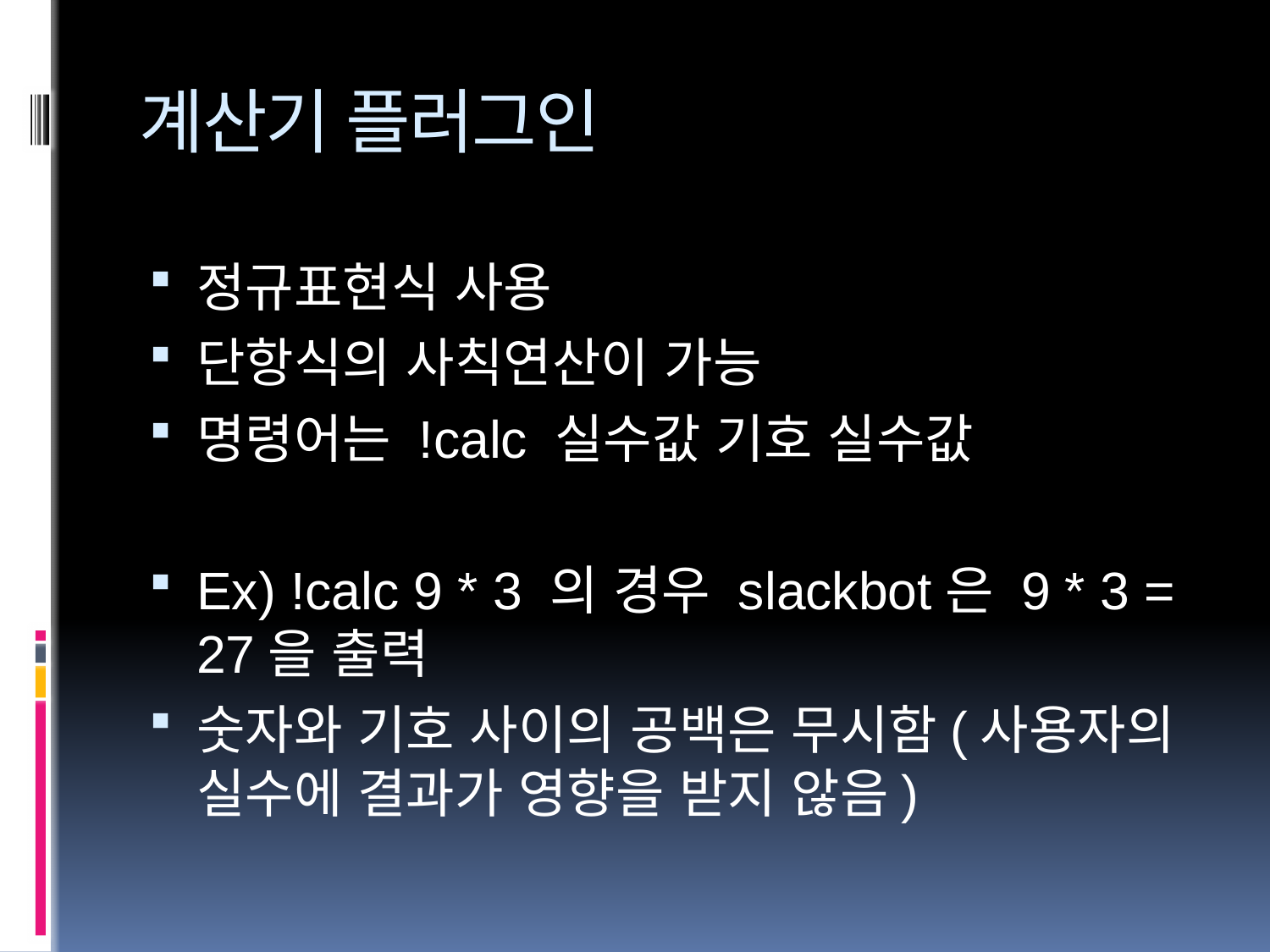

# 계산기 플러그인
정규표현식 사용
단항식의 사칙연산이 가능
명령어는 !calc 실수값 기호 실수값

Ex) !calc 9 * 3 의 경우 slackbot은 9 * 3 = 27을 출력
숫자와 기호 사이의 공백은 무시함(사용자의 실수에 결과가 영향을 받지 않음)